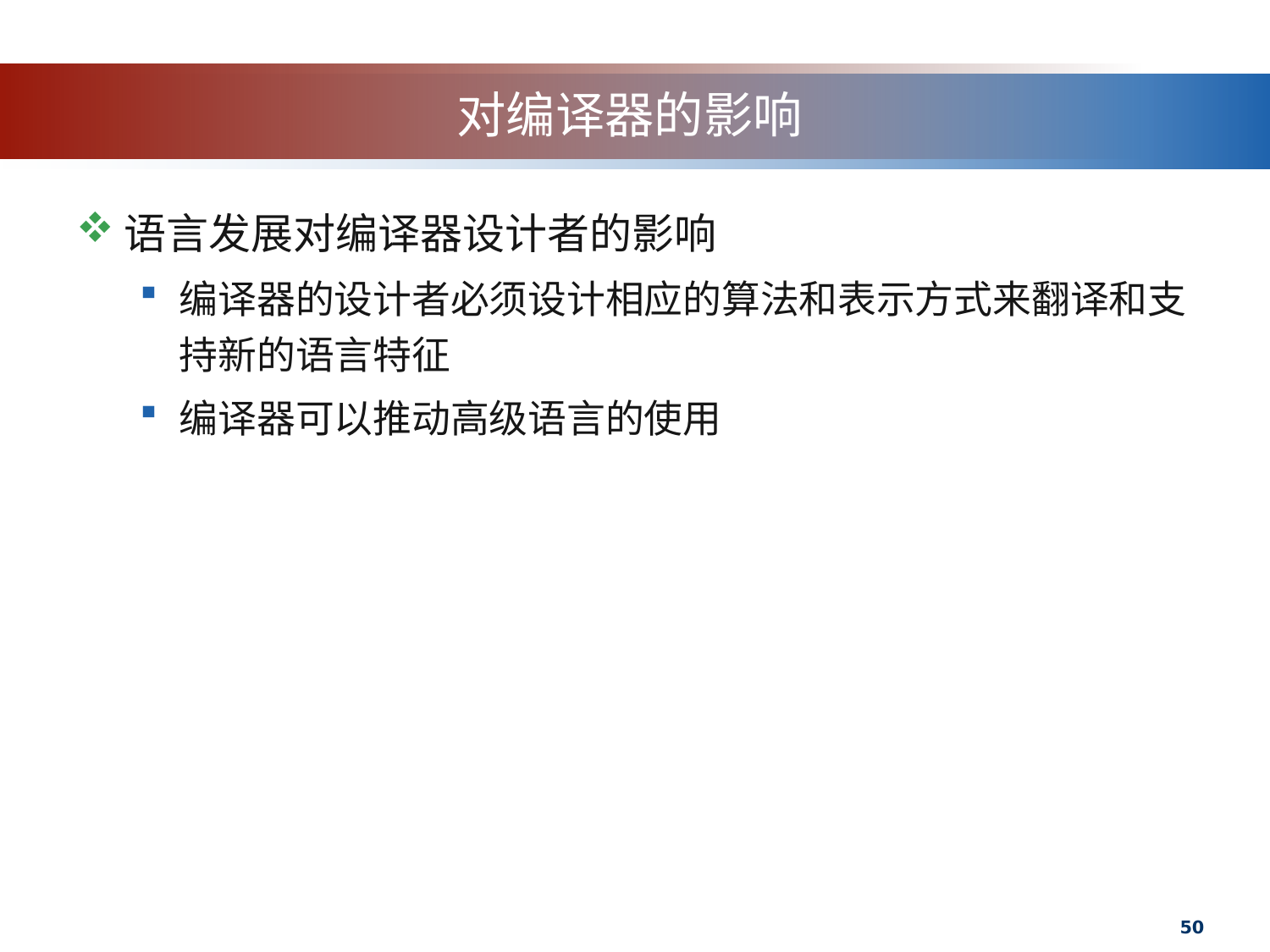

# 对编译器的影响
语言发展对编译器设计者的影响
编译器的设计者必须设计相应的算法和表示方式来翻译和支持新的语言特征
编译器可以推动高级语言的使用
50